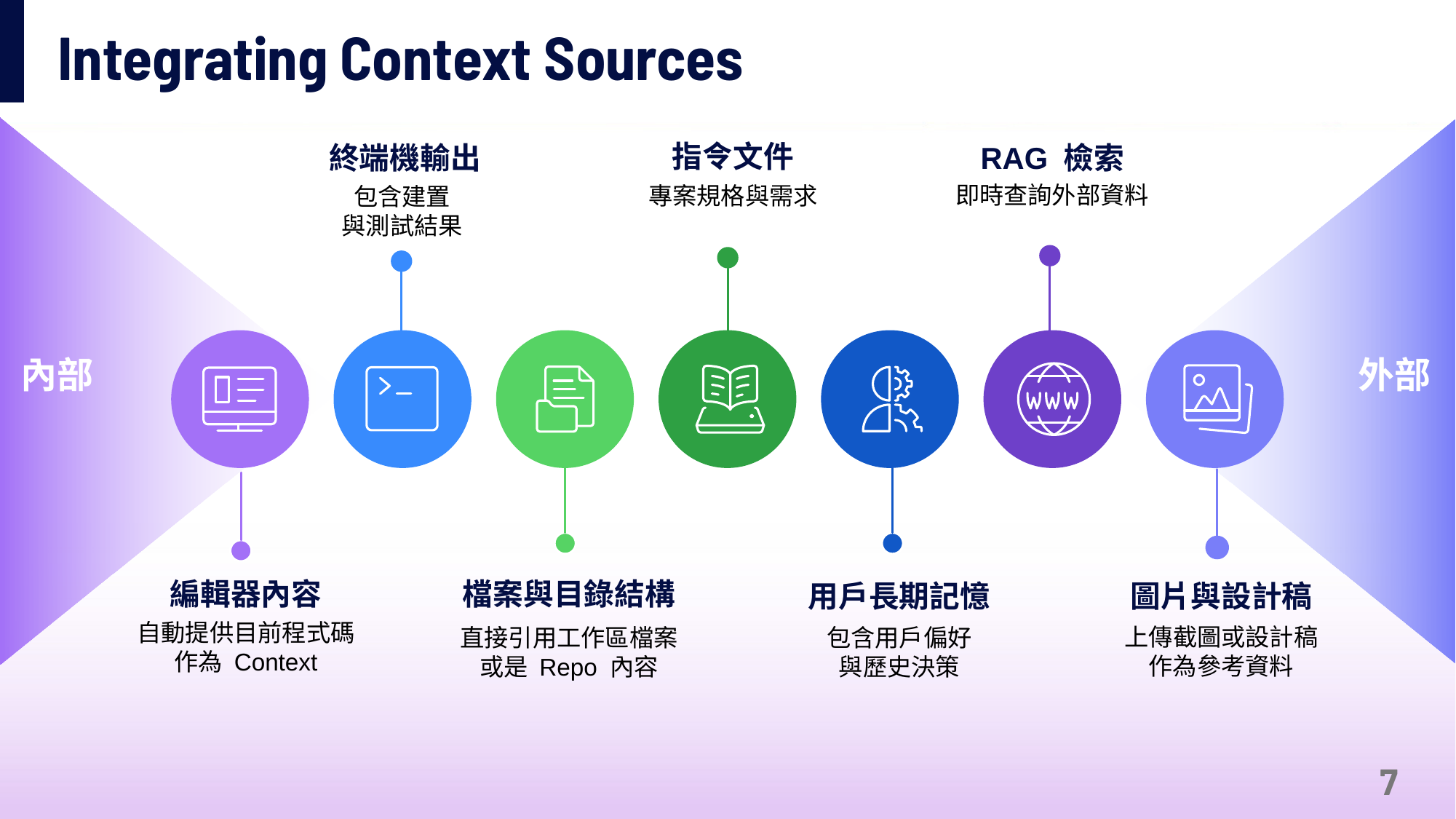

# Integrating Context Sources

指令文件
RAG 檢索
終端機輸出
即時查詢外部資料
專案規格與需求
包含建置
與測試結果

內部
外部

編輯器內容
檔案與目錄結構
用戶長期記憶
圖片與設計稿
自動提供目前程式碼
作為 Context
上傳截圖或設計稿
作為參考資料
包含用戶偏好
與歷史決策
直接引用工作區檔案
或是 Repo 內容
7